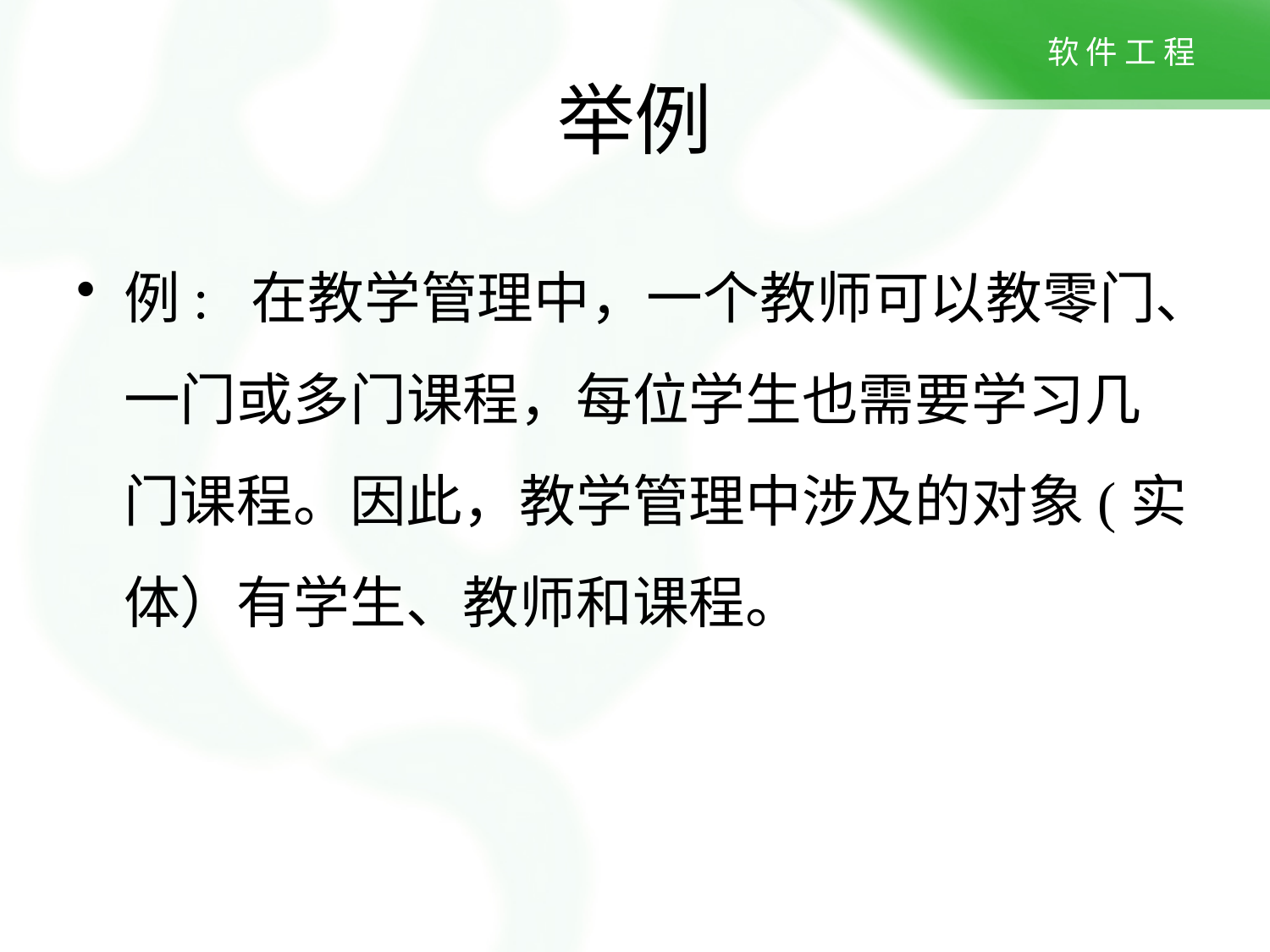

# 举例
例:  在教学管理中，一个教师可以教零门、一门或多门课程，每位学生也需要学习几门课程。因此，教学管理中涉及的对象(实体）有学生、教师和课程。